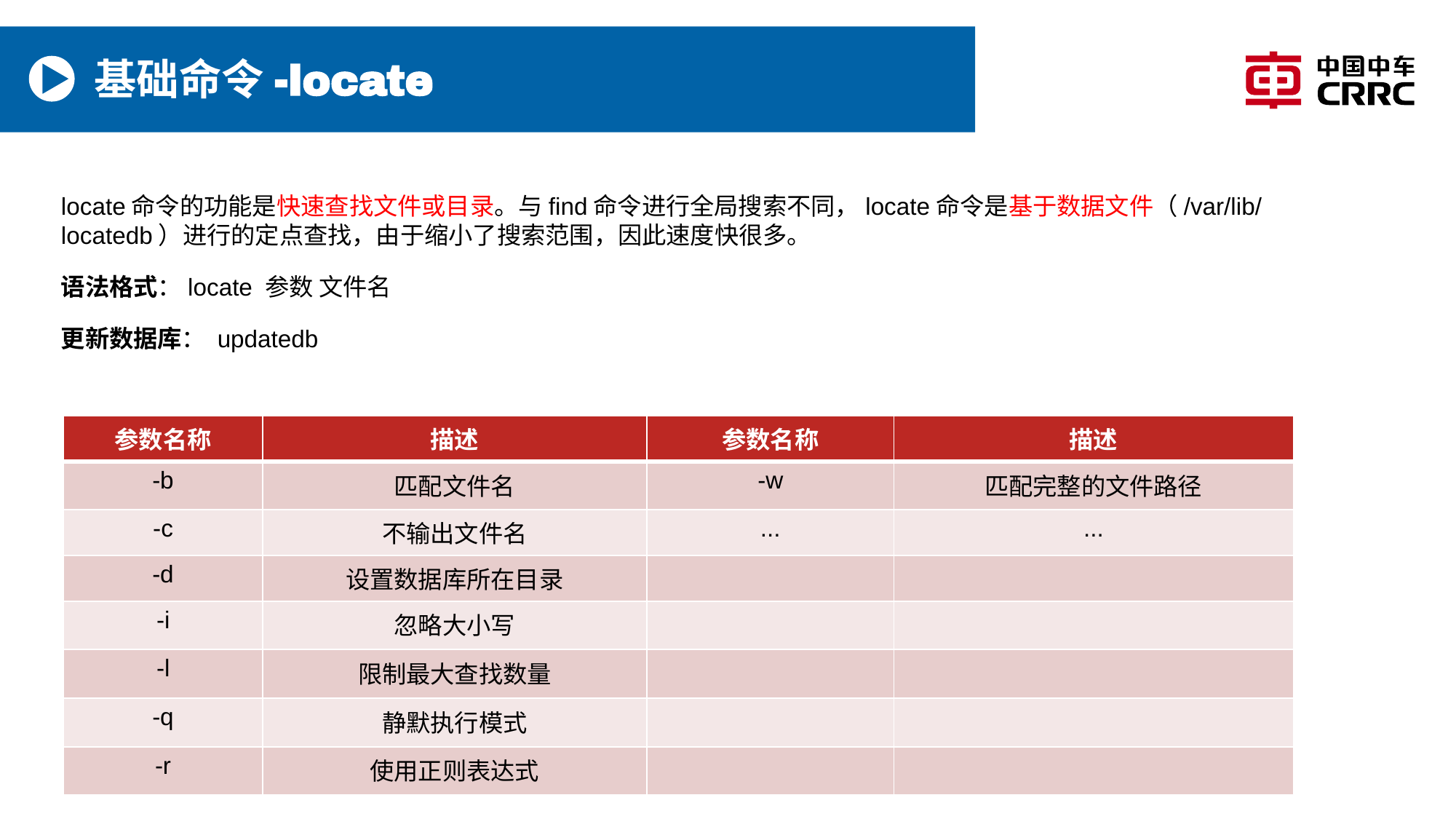

# 基础命令-locate
locate命令的功能是快速查找文件或目录。与find命令进行全局搜索不同，locate命令是基于数据文件（/var/lib/locatedb）进行的定点查找，由于缩小了搜索范围，因此速度快很多。
语法格式：locate 参数 文件名
更新数据库： updatedb
| 参数名称 | 描述 | 参数名称 | 描述 |
| --- | --- | --- | --- |
| -b | 匹配文件名 | -w | 匹配完整的文件路径 |
| -c | 不输出文件名 | ... | ... |
| -d | 设置数据库所在目录 |  |  |
| -i | 忽略大小写 |  |  |
| -l | 限制最大查找数量 |  |  |
| -q | 静默执行模式 |  |  |
| -r | 使用正则表达式 |  |  |
9